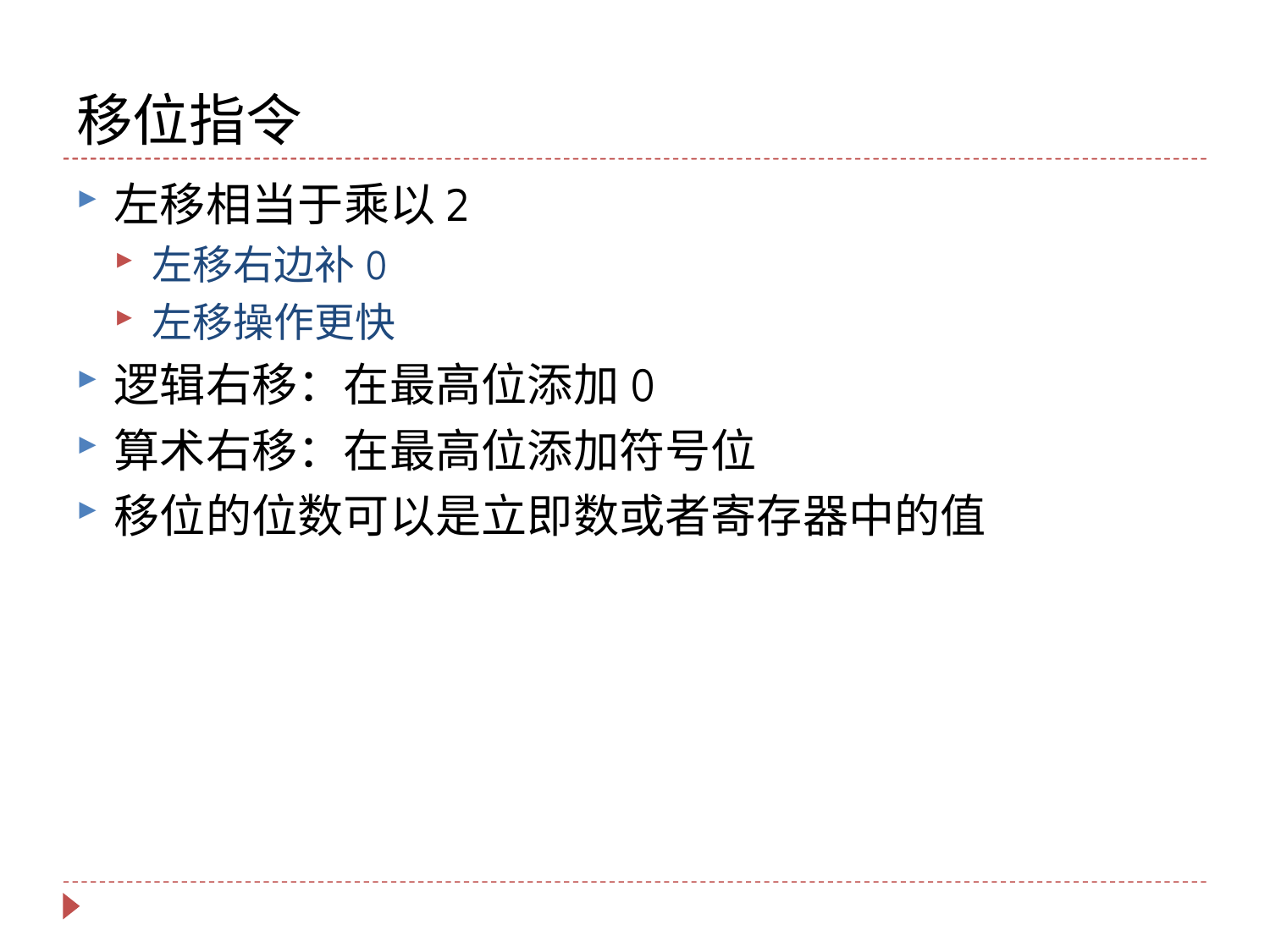

# 移位指令
左移相当于乘以2
左移右边补0
左移操作更快
逻辑右移：在最高位添加0
算术右移：在最高位添加符号位
移位的位数可以是立即数或者寄存器中的值